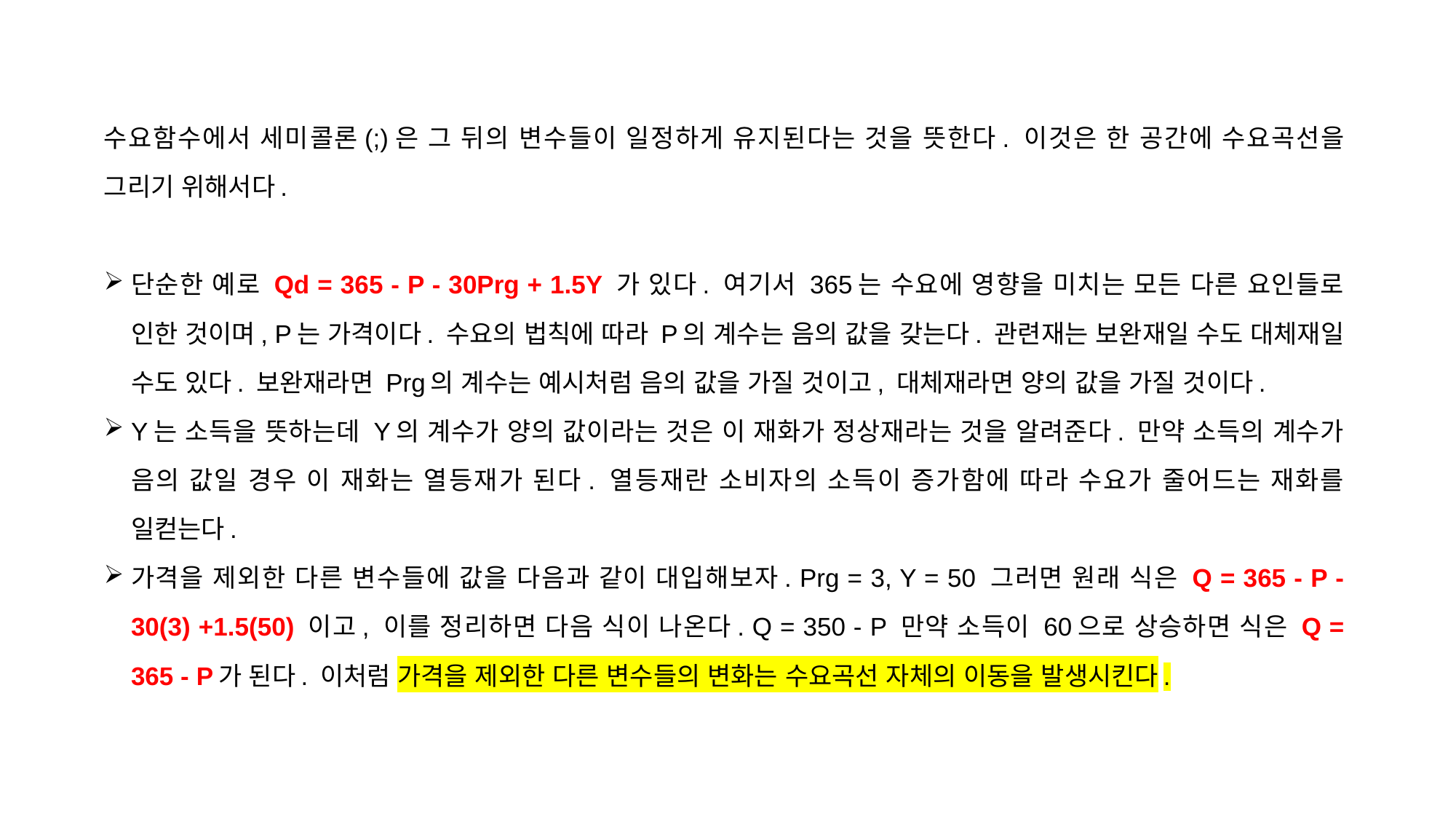

수요함수에서 세미콜론(;)은 그 뒤의 변수들이 일정하게 유지된다는 것을 뜻한다. 이것은 한 공간에 수요곡선을 그리기 위해서다.

단순한 예로 Qd = 365 - P - 30Prg + 1.5Y 가 있다. 여기서 365는 수요에 영향을 미치는 모든 다른 요인들로 인한 것이며, P는 가격이다. 수요의 법칙에 따라 P의 계수는 음의 값을 갖는다. 관련재는 보완재일 수도 대체재일 수도 있다. 보완재라면 Prg의 계수는 예시처럼 음의 값을 가질 것이고, 대체재라면 양의 값을 가질 것이다.
Y는 소득을 뜻하는데 Y의 계수가 양의 값이라는 것은 이 재화가 정상재라는 것을 알려준다. 만약 소득의 계수가 음의 값일 경우 이 재화는 열등재가 된다. 열등재란 소비자의 소득이 증가함에 따라 수요가 줄어드는 재화를 일컫는다.
가격을 제외한 다른 변수들에 값을 다음과 같이 대입해보자. Prg = 3, Y = 50 그러면 원래 식은 Q = 365 - P - 30(3) +1.5(50) 이고, 이를 정리하면 다음 식이 나온다. Q = 350 - P 만약 소득이 60으로 상승하면 식은 Q = 365 - P가 된다. 이처럼 가격을 제외한 다른 변수들의 변화는 수요곡선 자체의 이동을 발생시킨다.